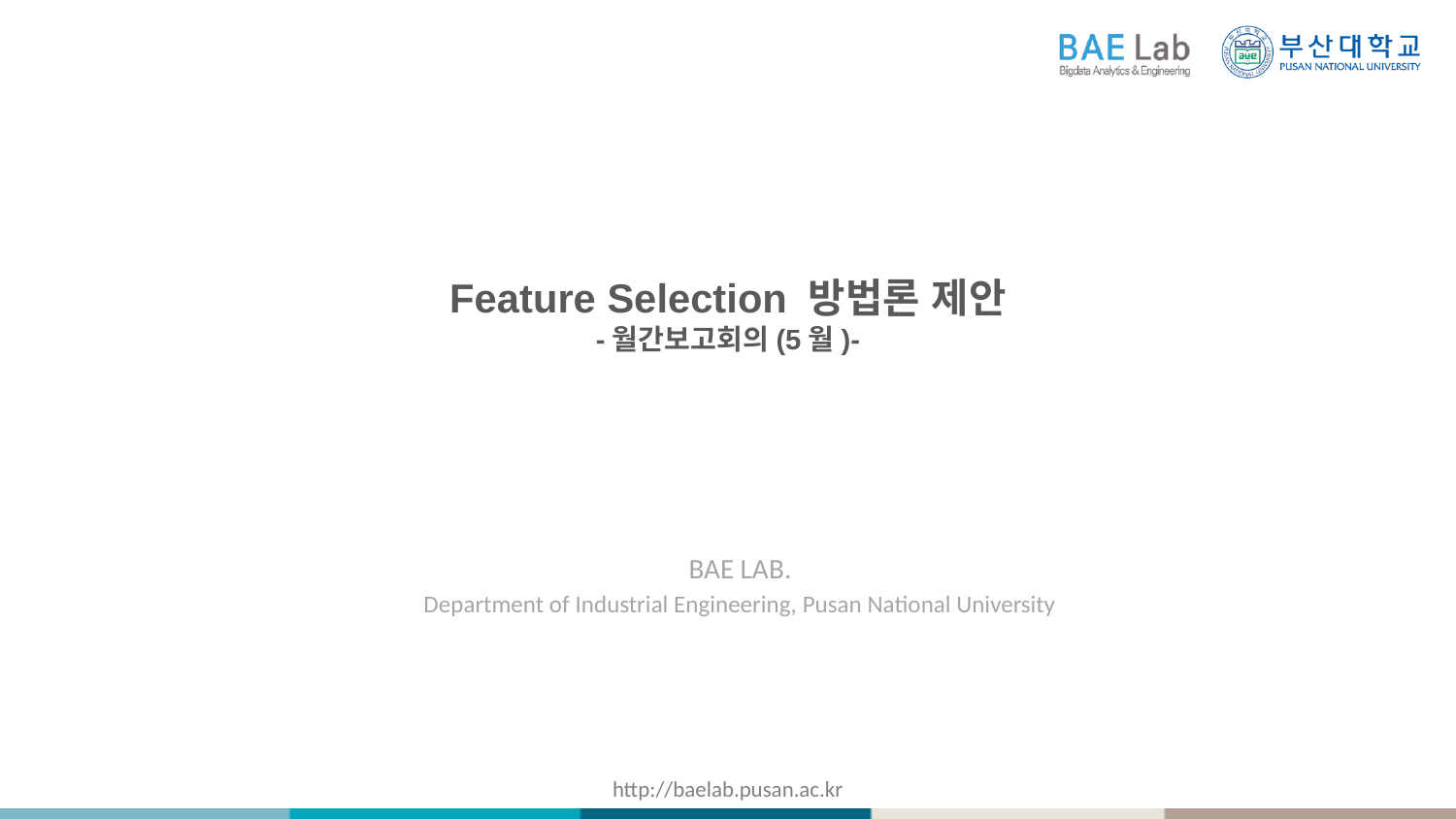

Feature Selection 방법론 제안
-월간보고회의(5월)-
BAE LAB.
Department of Industrial Engineering, Pusan National University